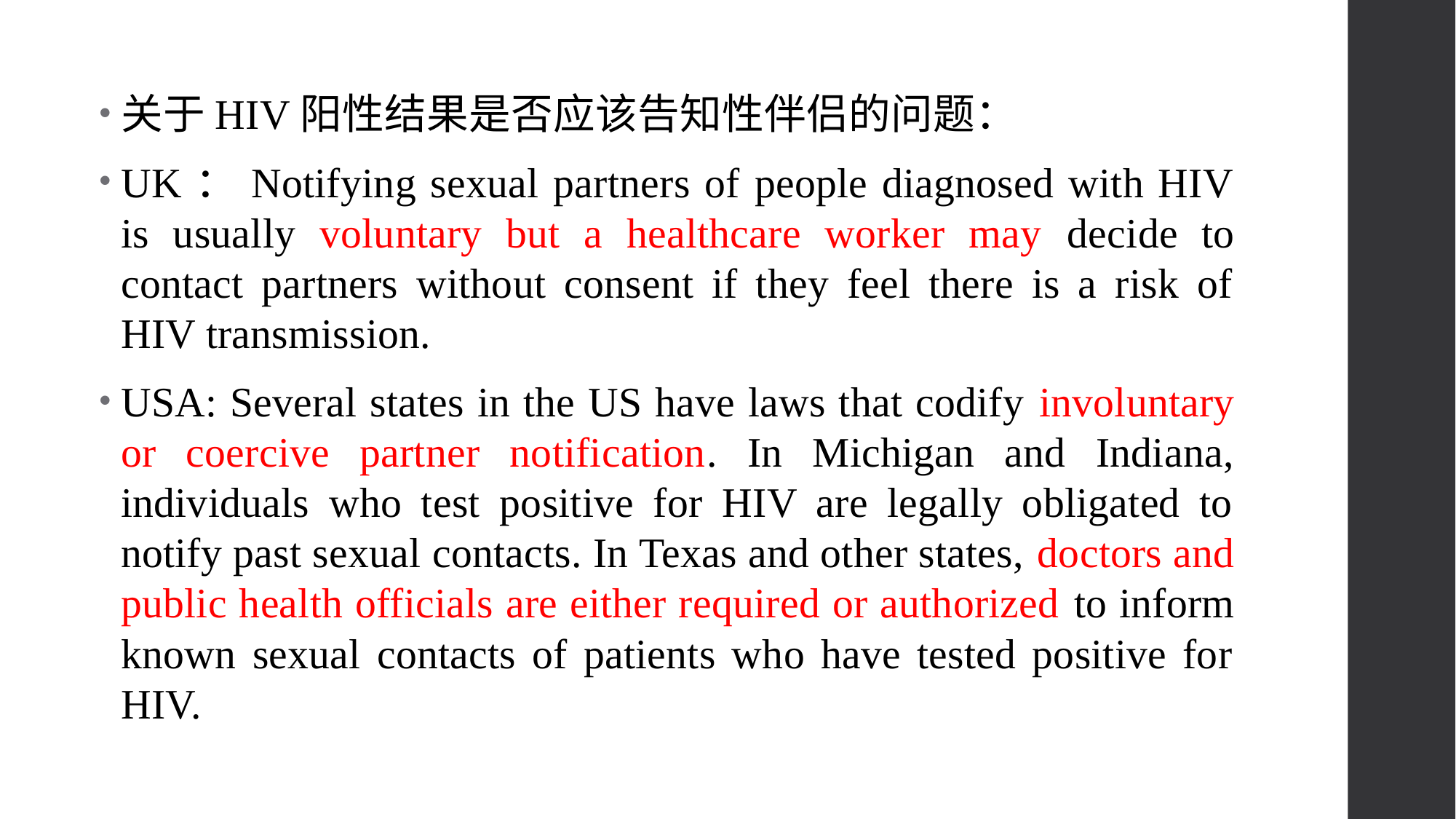

关于HIV阳性结果是否应该告知性伴侣的问题：
UK：Notifying sexual partners of people diagnosed with HIV is usually voluntary but a healthcare worker may decide to contact partners without consent if they feel there is a risk of HIV transmission.
USA: Several states in the US have laws that codify involuntary or coercive partner notification. In Michigan and Indiana, individuals who test positive for HIV are legally obligated to notify past sexual contacts. In Texas and other states, doctors and public health officials are either required or authorized to inform known sexual contacts of patients who have tested positive for HIV.